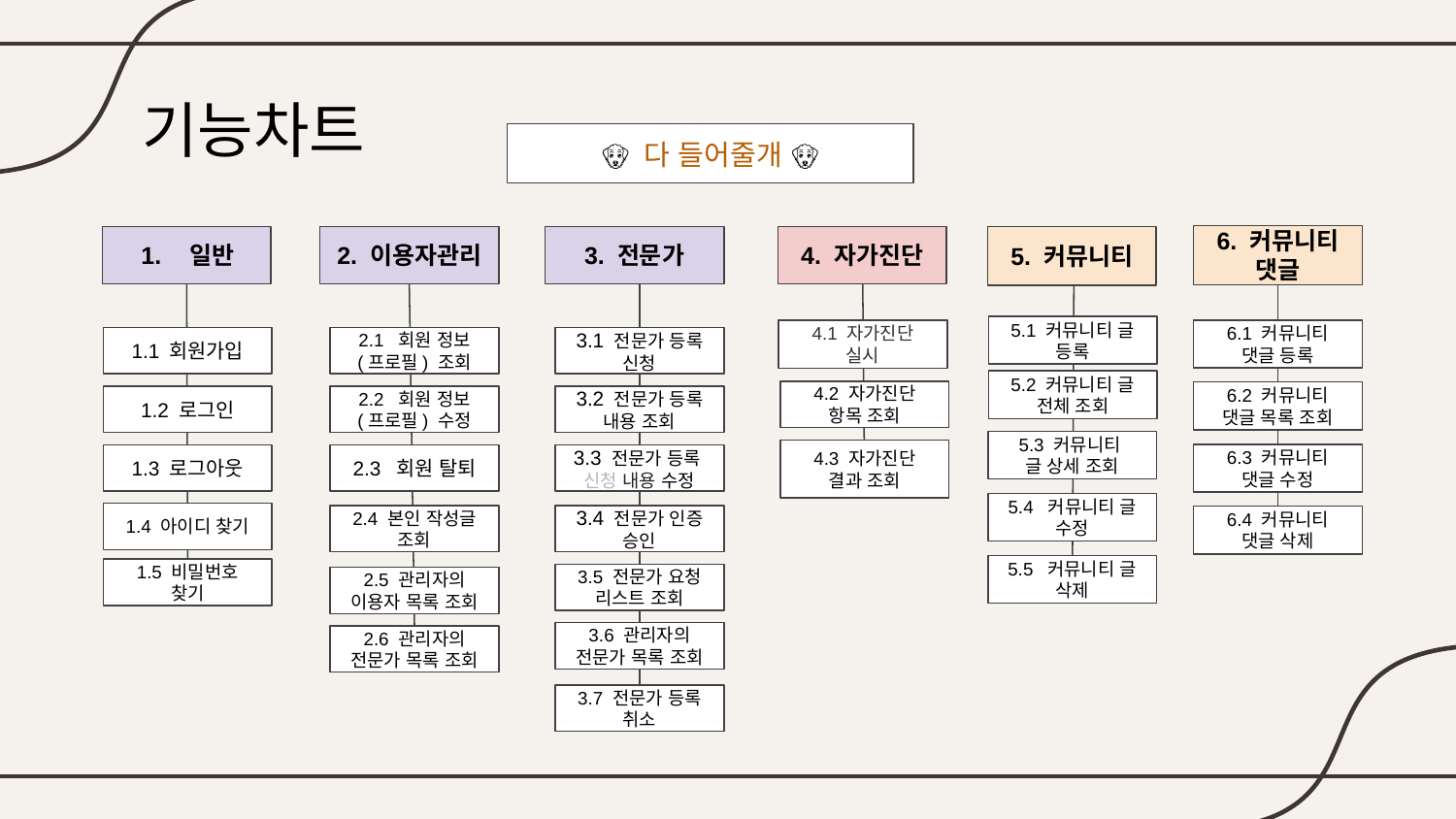

# 기능차트
🐶 다 들어줄개 🐶
6. 커뮤니티 댓글
2. 이용자관리
3. 전문가
5. 커뮤니티
일반
4. 자가진단
5.1 커뮤니티 글 등록
4.1 자가진단
실시
6.1 커뮤니티 댓글 등록
1.1 회원가입
2.1  회원 정보 (프로필) 조회
3.1 전문가 등록 신청
5.2 커뮤니티 글 전체 조회
4.2 자가진단 항목 조회
6.2 커뮤니티 댓글 목록 조회
1.2 로그인
2.2  회원 정보 (프로필) 수정
3.2 전문가 등록 내용 조회
5.3 커뮤니티
글 상세 조회
4.3 자가진단 결과 조회
6.3 커뮤니티 댓글 수정
1.3 로그아웃
2.3  회원 탈퇴
3.3 전문가 등록
신청 내용 수정
5.4  커뮤니티 글 수정
1.4 아이디 찾기
2.4 본인 작성글 조회
3.4 전문가 인증 승인
6.4 커뮤니티 댓글 삭제
5.5  커뮤니티 글 삭제
1.5 비밀번호 찾기
3.5 전문가 요청 리스트 조회
2.5 관리자의 이용자 목록 조회
3.6 관리자의 전문가 목록 조회
2.6 관리자의 전문가 목록 조회
3.7 전문가 등록 취소